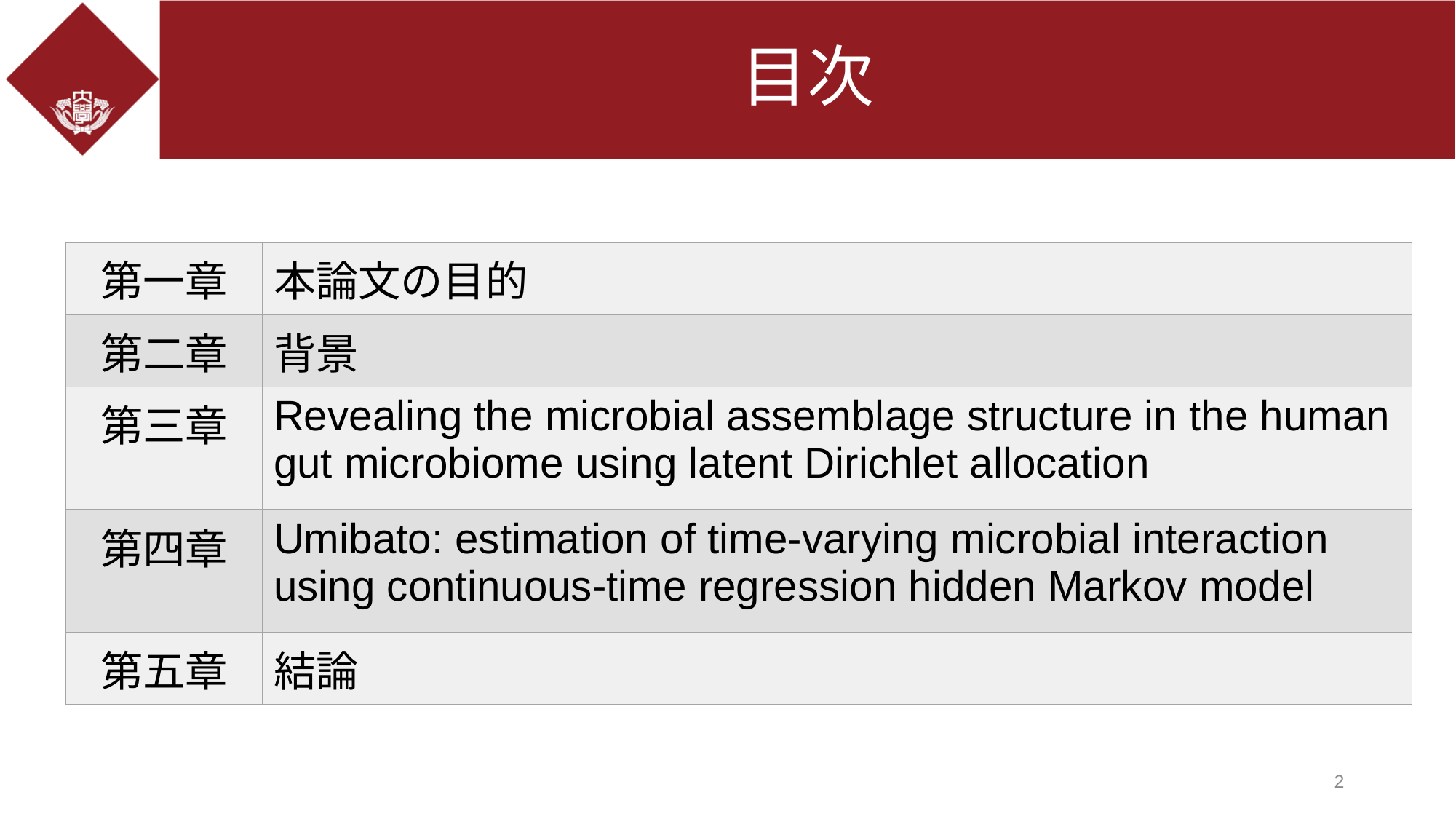

# 目次
| 第一章 | 本論文の目的 |
| --- | --- |
| 第二章 | 背景 |
| 第三章 | Revealing the microbial assemblage structure in the human gut microbiome using latent Dirichlet allocation |
| 第四章 | Umibato: estimation of time-varying microbial interaction using continuous-time regression hidden Markov model |
| 第五章 | 結論 |
2